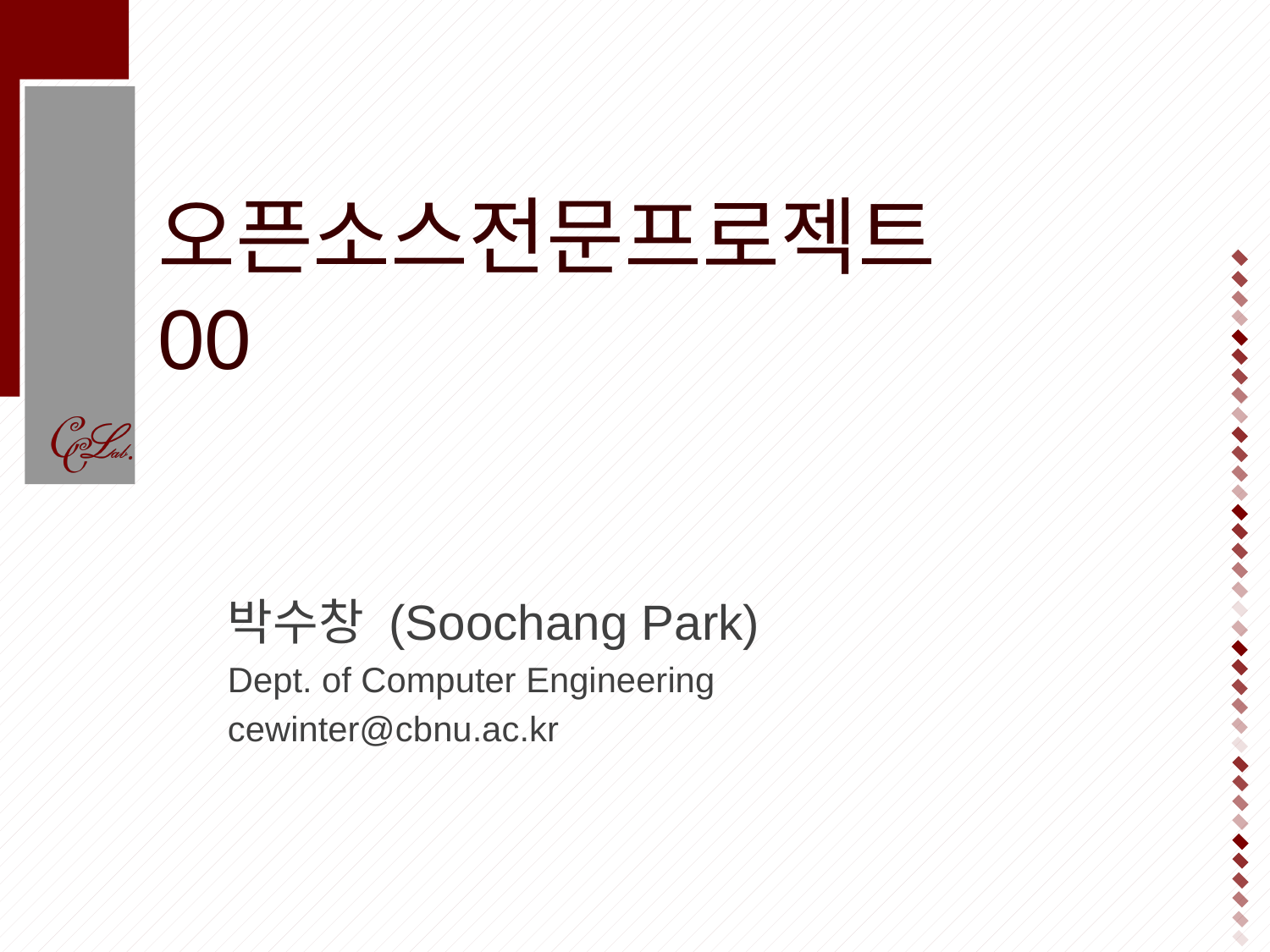

# 오픈소스전문프로젝트 00
박수창 (Soochang Park)
Dept. of Computer Engineering
cewinter@cbnu.ac.kr